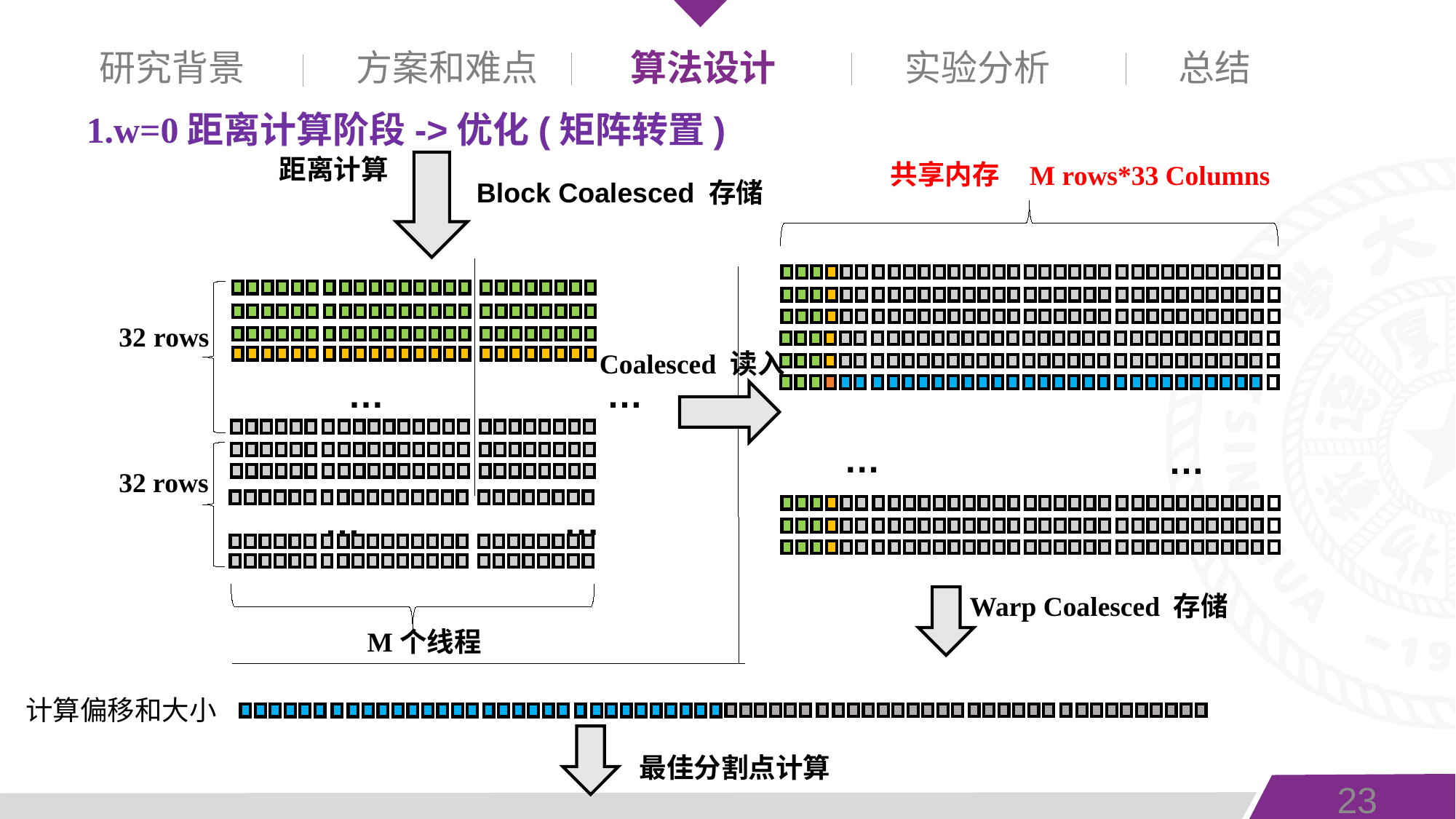

研究背景
方案和难点
算法设计
实验分析
总结
1.w=0距离计算阶段->优化(矩阵转置)
距离计算
共享内存
M rows*33 Columns

Block Coalesced 存储

32 rows

Coalesced 读入

…
…

…
…

32 rows

…
…

Warp Coalesced 存储

M个线程
计算偏移和大小

最佳分割点计算

23